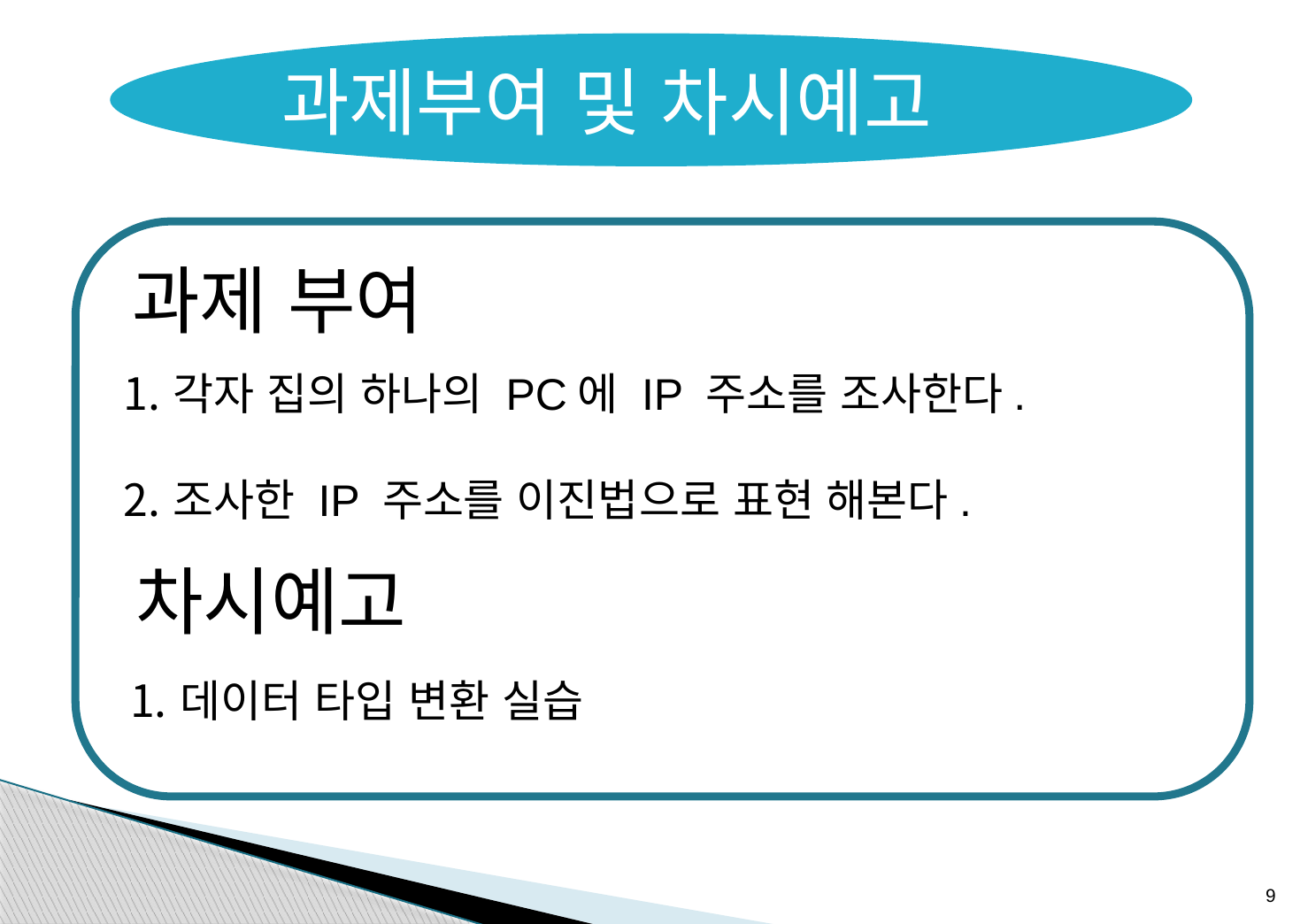

과제부여 및 차시예고

과제 부여
각자 집의 하나의 PC에 IP 주소를 조사한다.

조사한 IP 주소를 이진법으로 표현 해본다.
차시예고
데이터 타입 변환 실습
9